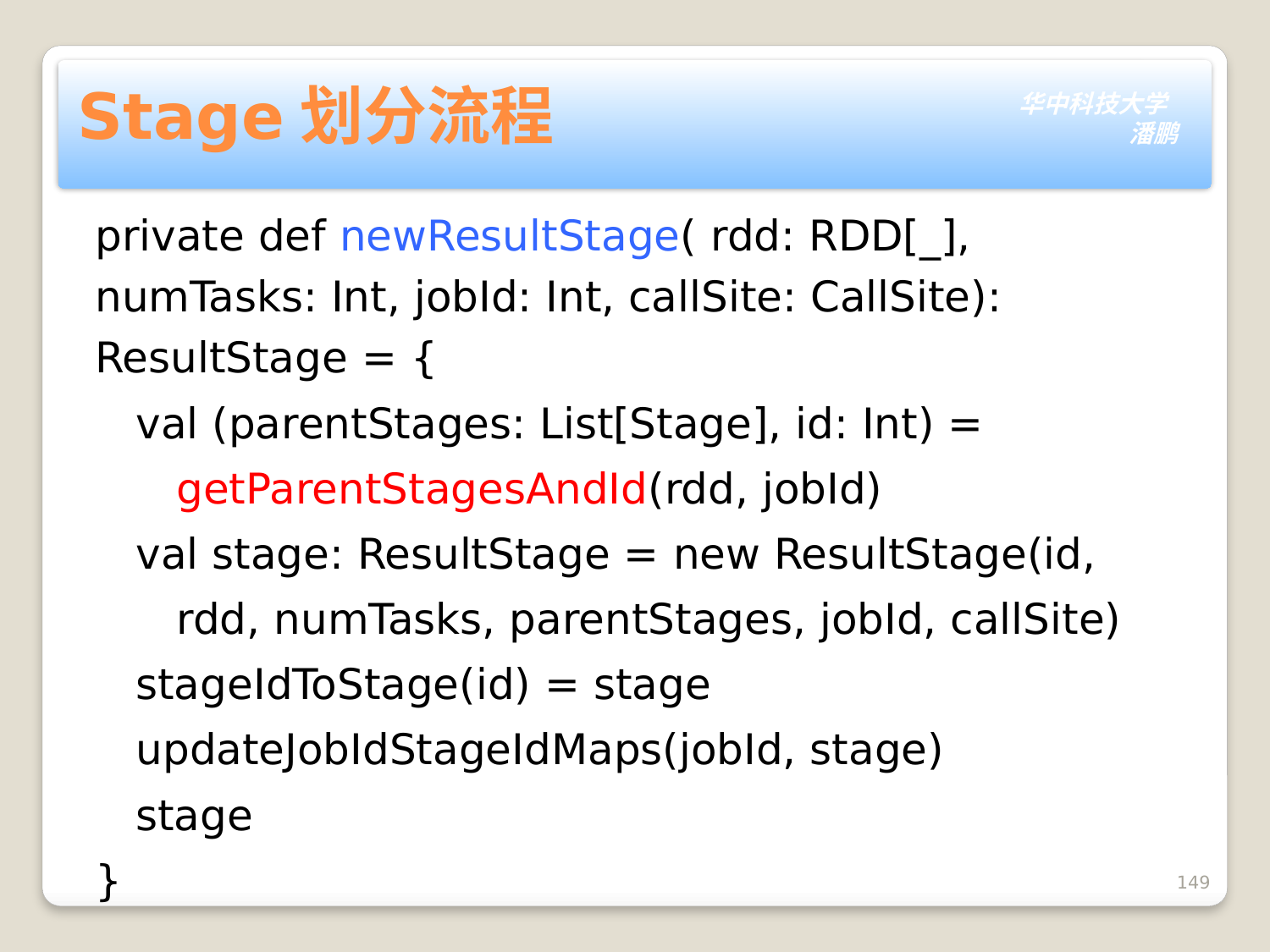

# Stage划分流程
private def newResultStage( rdd: RDD[_], numTasks: Int, jobId: Int, callSite: CallSite): ResultStage = {
   val (parentStages: List[Stage], id: Int) =
      getParentStagesAndId(rdd, jobId)
   val stage: ResultStage = new ResultStage(id,
      rdd, numTasks, parentStages, jobId, callSite)
   stageIdToStage(id) = stage
   updateJobIdStageIdMaps(jobId, stage)
   stage
}
149